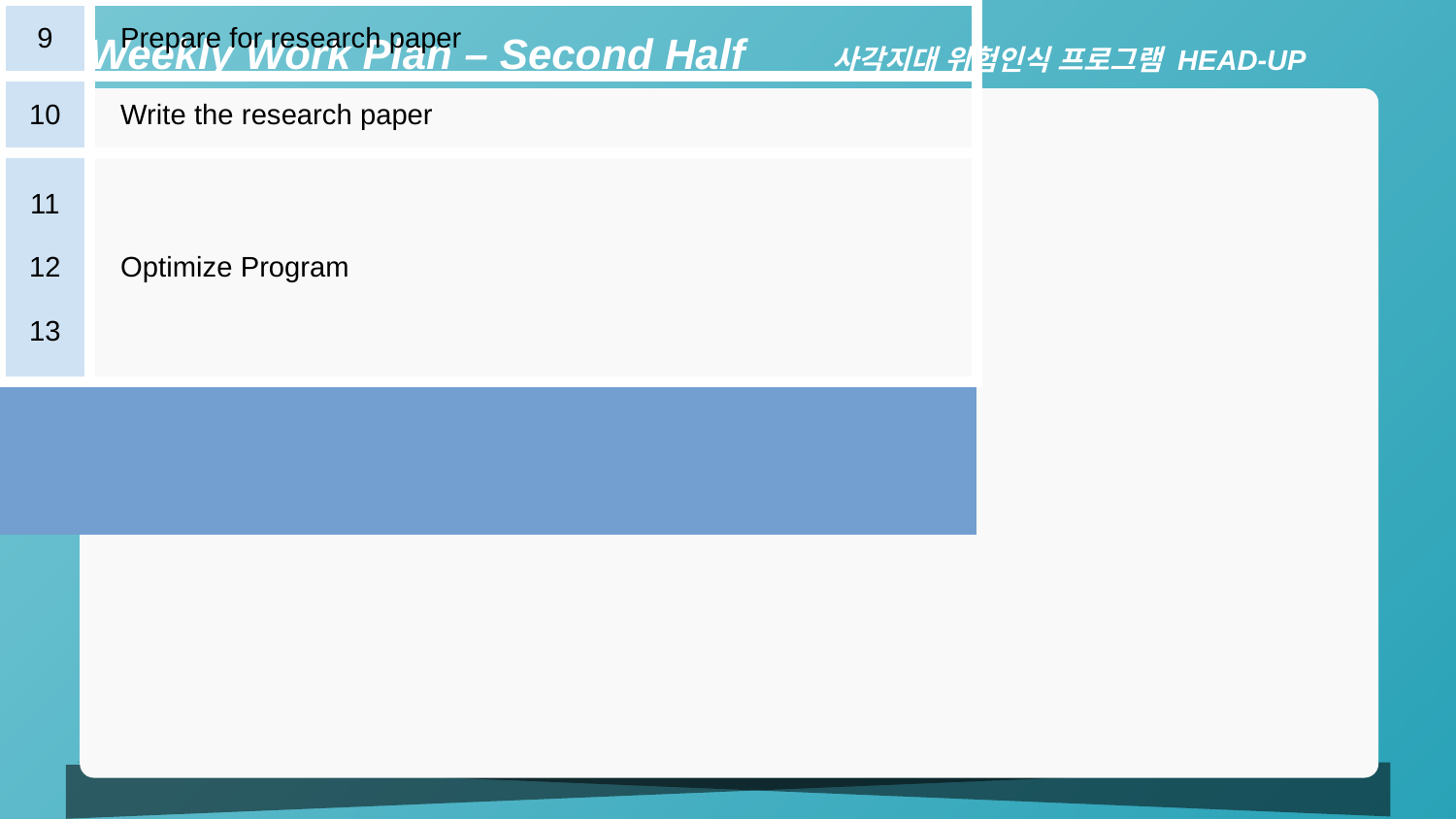

Weekly Work Plan – Second Half
사각지대 위험인식 프로그램 HEAD-UP

| 9 | Prepare for research paper |
| --- | --- |
| 10 | Write the research paper |
| 11 12 13 | Optimize Program |
|  |  |
|  |  |
| 14 | Write Result Report |
| 15 | Prepare Final Presentation |